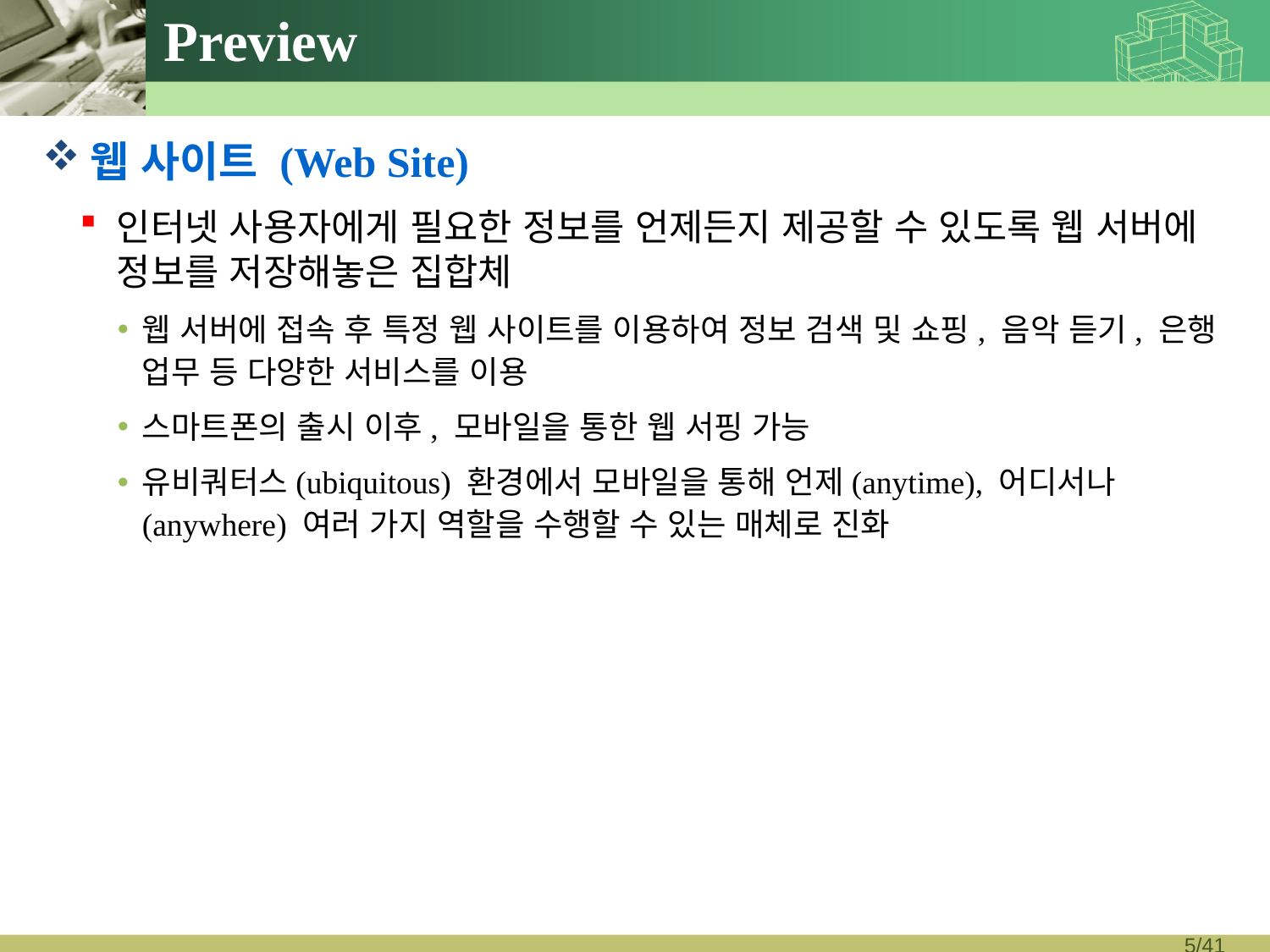

# Preview
웹 사이트 (Web Site)
인터넷 사용자에게 필요한 정보를 언제든지 제공할 수 있도록 웹 서버에 정보를 저장해놓은 집합체
웹 서버에 접속 후 특정 웹 사이트를 이용하여 정보 검색 및 쇼핑, 음악 듣기, 은행 업무 등 다양한 서비스를 이용
스마트폰의 출시 이후, 모바일을 통한 웹 서핑 가능
유비쿼터스(ubiquitous) 환경에서 모바일을 통해 언제(anytime), 어디서나(anywhere) 여러 가지 역할을 수행할 수 있는 매체로 진화